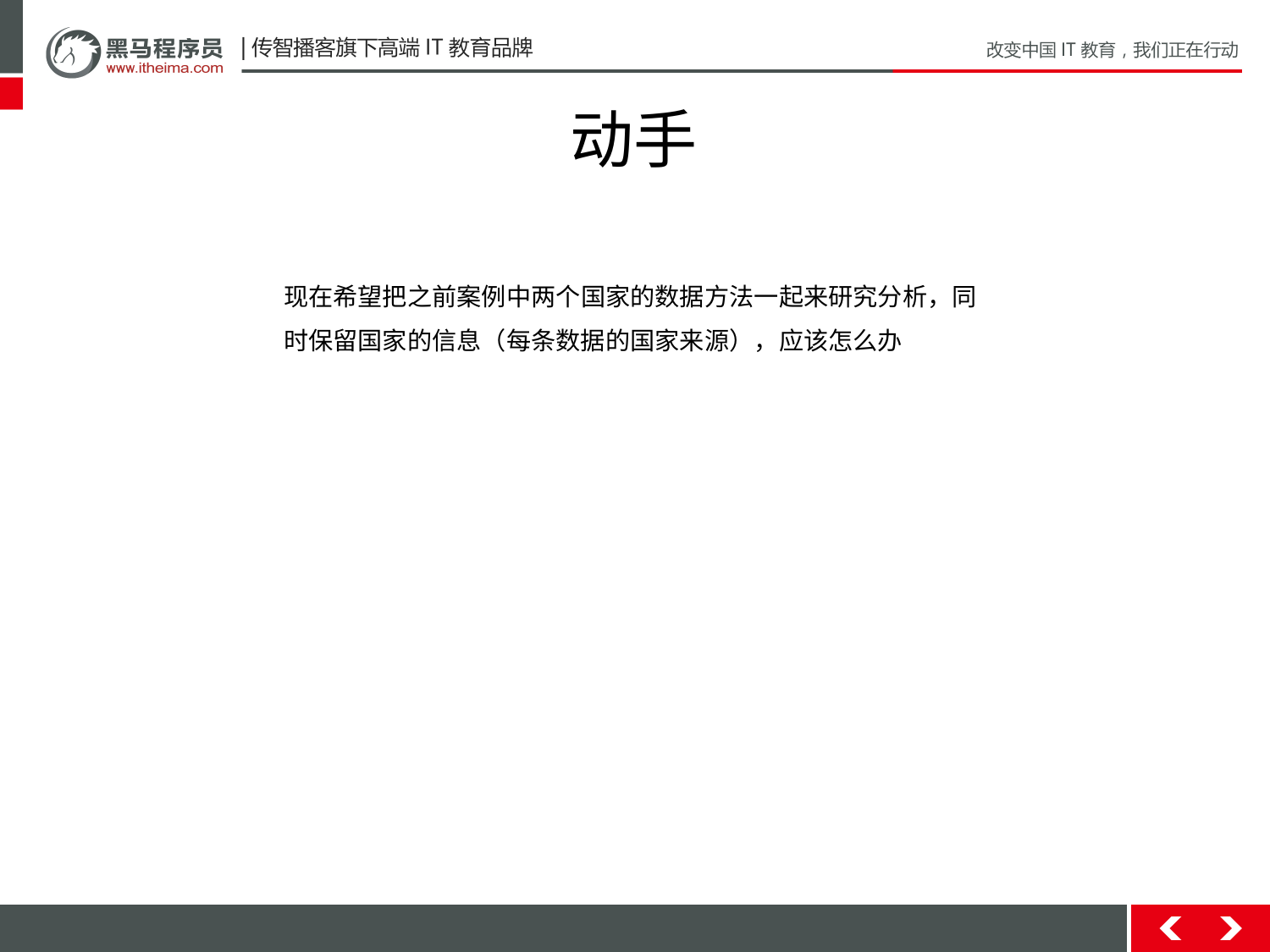

# 动手
现在希望把之前案例中两个国家的数据方法一起来研究分析，同时保留国家的信息（每条数据的国家来源），应该怎么办